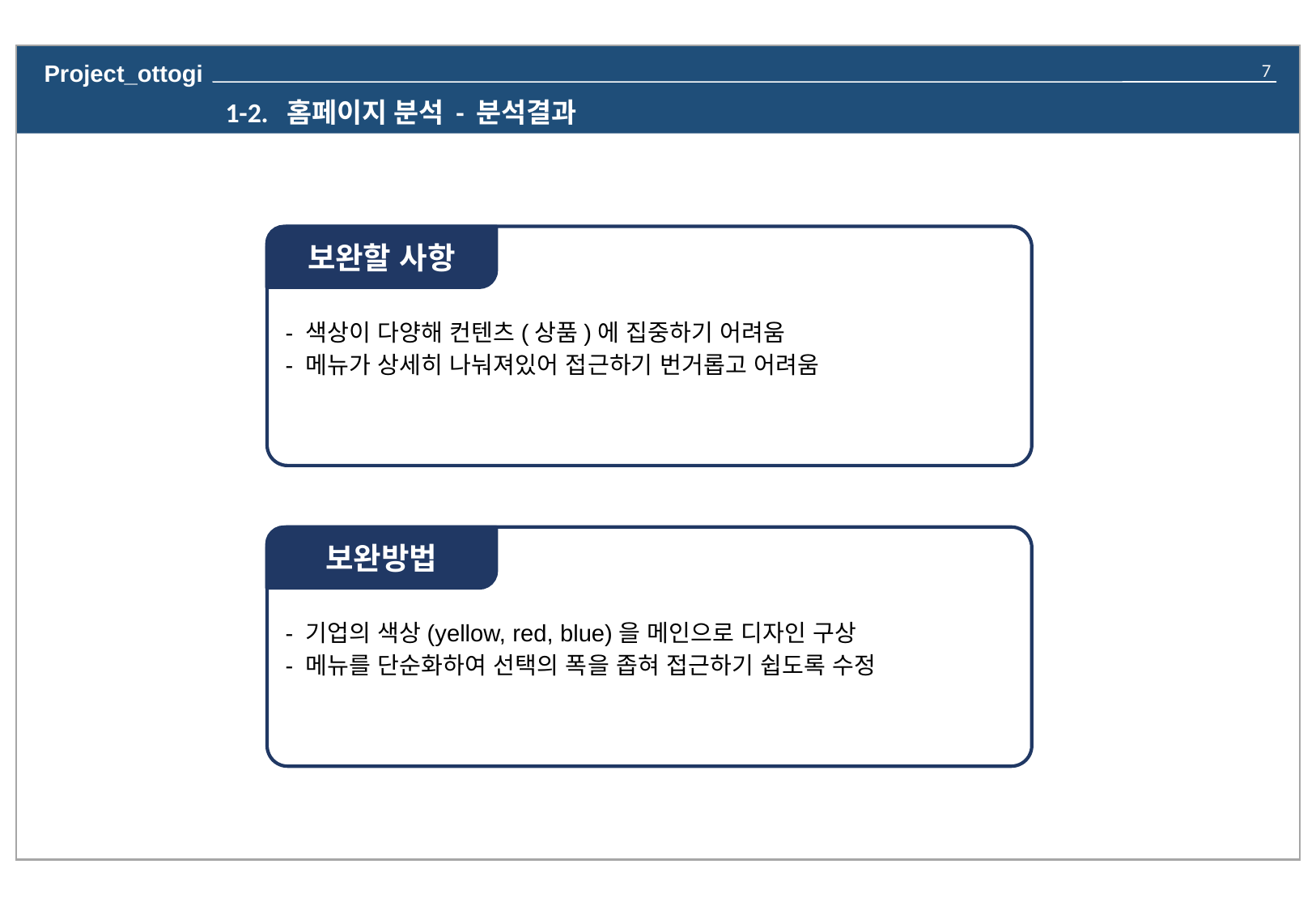

1-2.  홈페이지 분석 - 분석결과

- 색상이 다양해 컨텐츠(상품)에 집중하기 어려움
- 메뉴가 상세히 나눠져있어 접근하기 번거롭고 어려움

보완할 사항

- 기업의 색상(yellow, red, blue)을 메인으로 디자인 구상
- 메뉴를 단순화하여 선택의 폭을 좁혀 접근하기 쉽도록 수정

보완방법